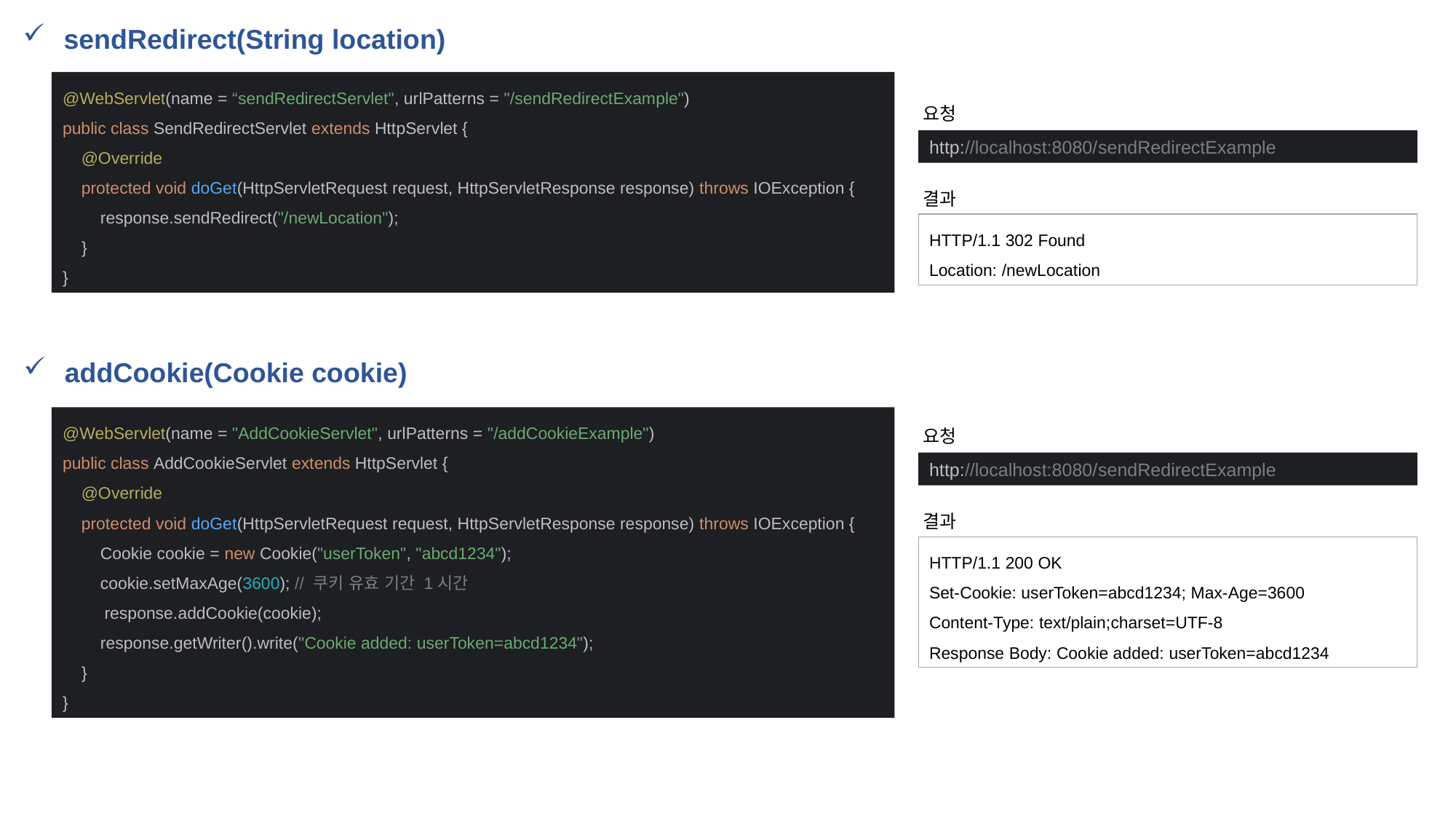

sendRedirect(String location)
@WebServlet(name = “sendRedirectServlet", urlPatterns = "/sendRedirectExample")
public class SendRedirectServlet extends HttpServlet {
    @Override
    protected void doGet(HttpServletRequest request, HttpServletResponse response) throws IOException {
        response.sendRedirect("/newLocation");
    }
}
요청
http://localhost:8080/sendRedirectExample
결과
HTTP/1.1 302 Found
Location: /newLocation
addCookie(Cookie cookie)
@WebServlet(name = "AddCookieServlet", urlPatterns = "/addCookieExample")
public class AddCookieServlet extends HttpServlet {
    @Override
    protected void doGet(HttpServletRequest request, HttpServletResponse response) throws IOException {
        Cookie cookie = new Cookie("userToken", "abcd1234");
        cookie.setMaxAge(3600); // 쿠키 유효 기간 1시간
        response.addCookie(cookie);
        response.getWriter().write("Cookie added: userToken=abcd1234");
    }
}
요청
http://localhost:8080/sendRedirectExample
결과
HTTP/1.1 200 OK
Set-Cookie: userToken=abcd1234; Max-Age=3600
Content-Type: text/plain;charset=UTF-8
Response Body: Cookie added: userToken=abcd1234